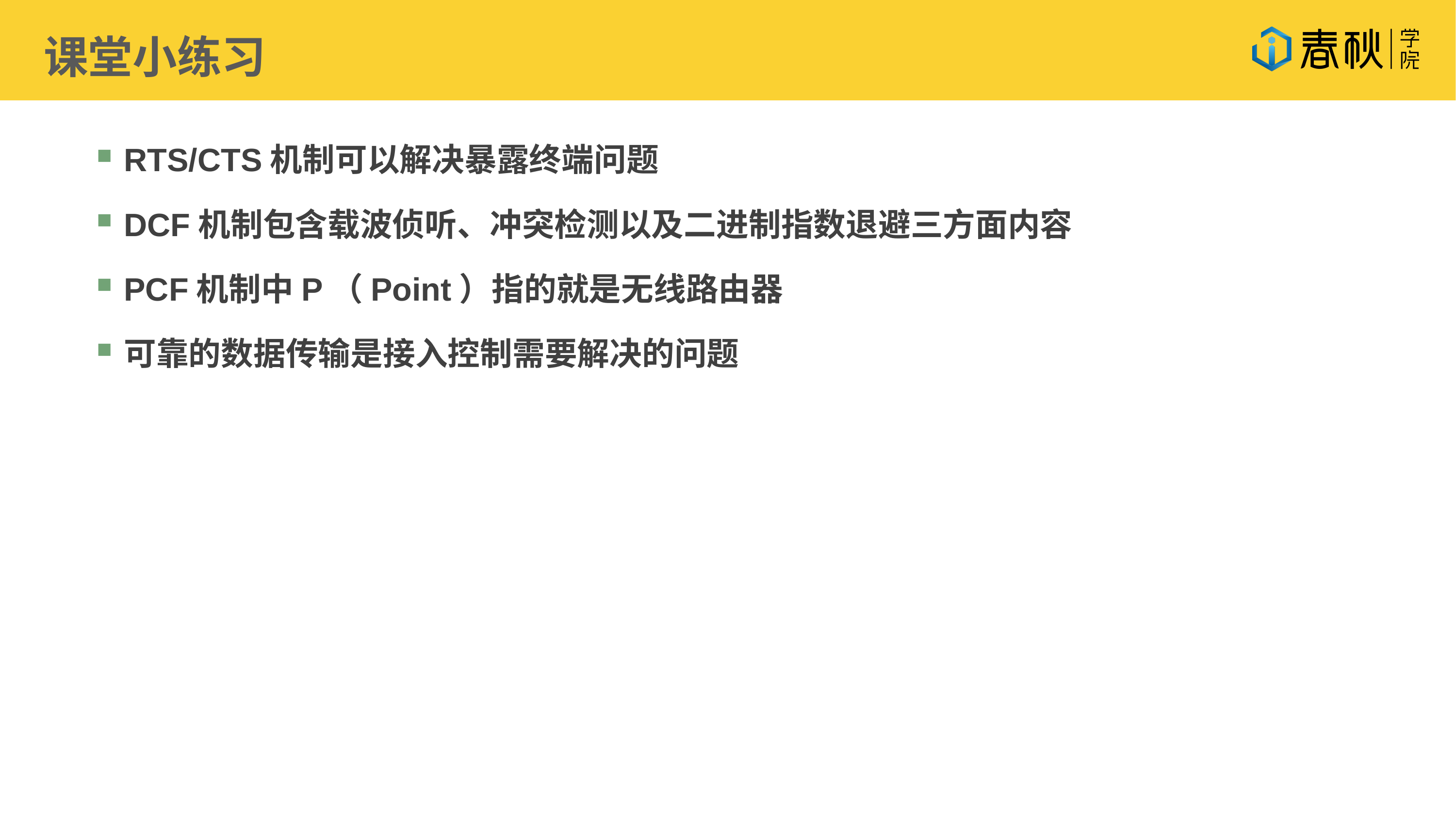

课堂小练习
RTS/CTS机制可以解决暴露终端问题
DCF机制包含载波侦听、冲突检测以及二进制指数退避三方面内容
PCF机制中P（Point）指的就是无线路由器
可靠的数据传输是接入控制需要解决的问题